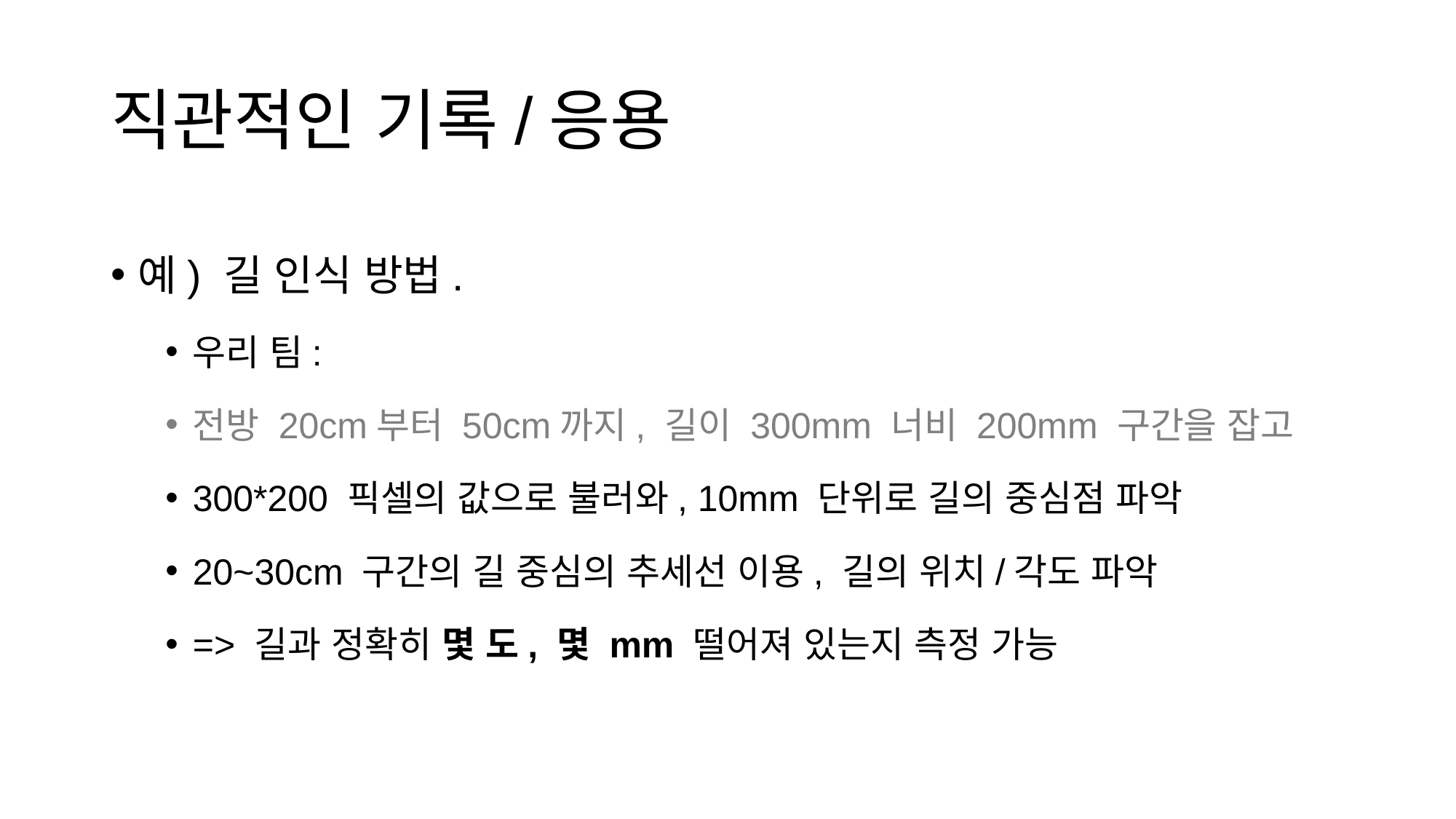

# 직관적인 기록/응용
예) 길 인식 방법.
우리 팀:
전방 20cm부터 50cm까지, 길이 300mm 너비 200mm 구간을 잡고
300*200 픽셀의 값으로 불러와, 10mm 단위로 길의 중심점 파악
20~30cm 구간의 길 중심의 추세선 이용, 길의 위치/각도 파악
=> 길과 정확히 몇 도, 몇 mm 떨어져 있는지 측정 가능